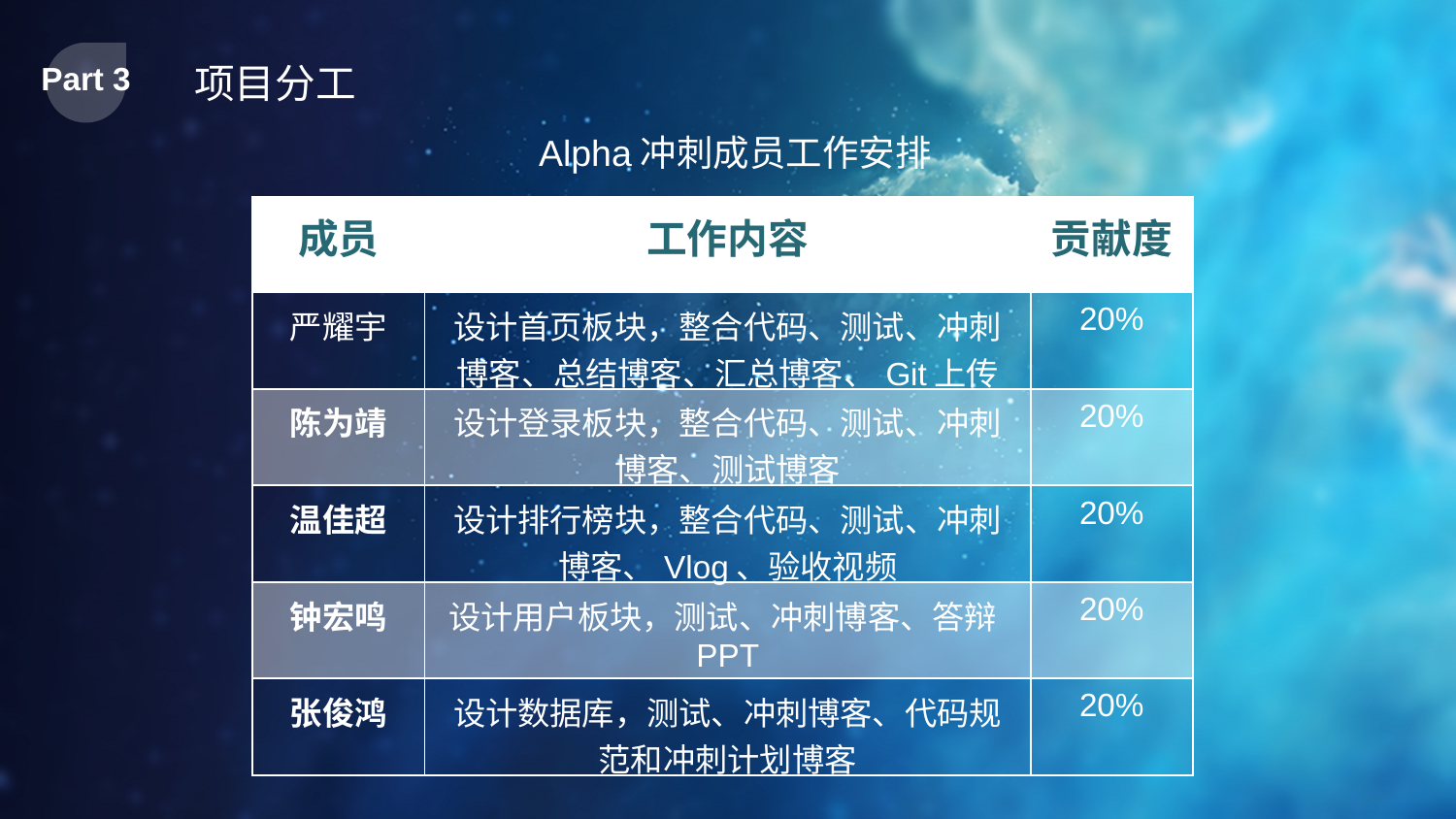

Part 3
项目分工
Alpha冲刺成员工作安排
| 成员 | 工作内容 | 贡献度 |
| --- | --- | --- |
| 严耀宇 | 设计首页板块，整合代码、测试、冲刺博客、总结博客、汇总博客、Git上传 | 20% |
| 陈为靖 | 设计登录板块，整合代码、测试、冲刺博客、测试博客 | 20% |
| 温佳超 | 设计排行榜块，整合代码、测试、冲刺博客、Vlog、验收视频 | 20% |
| 钟宏鸣 | 设计用户板块，测试、冲刺博客、答辩PPT | 20% |
| 张俊鸿 | 设计数据库，测试、冲刺博客、代码规范和冲刺计划博客 | 20% |